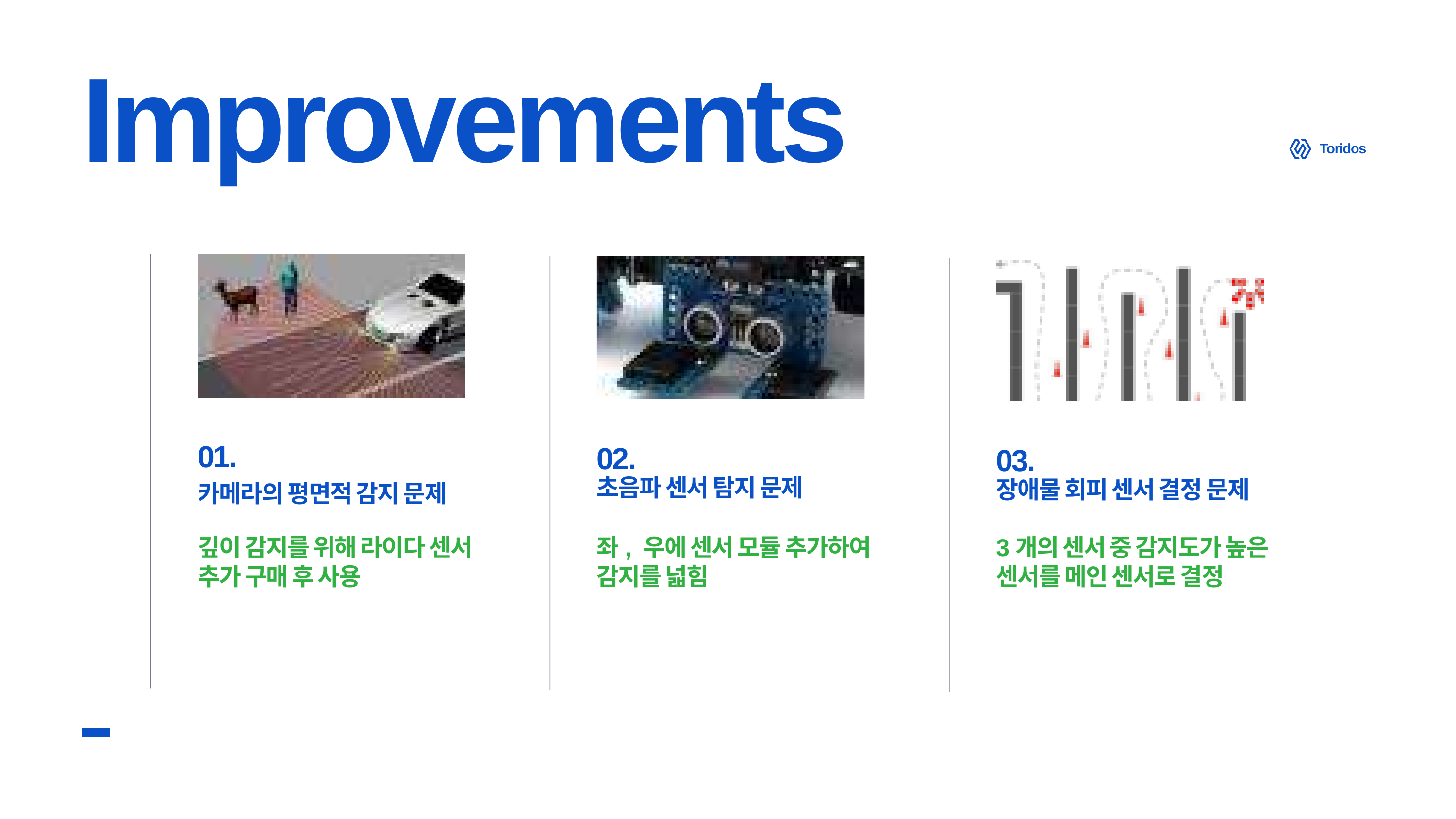

Improvements

Toridos

01.
02.
03.
초음파 센서 탐지 문제
장애물 회피 센서 결정 문제
카메라의 평면적 감지 문제
깊이 감지를 위해 라이다 센서 추가 구매 후 사용
좌, 우에 센서 모듈 추가하여 감지를 넓힘
3개의 센서 중 감지도가 높은
센서를 메인 센서로 결정